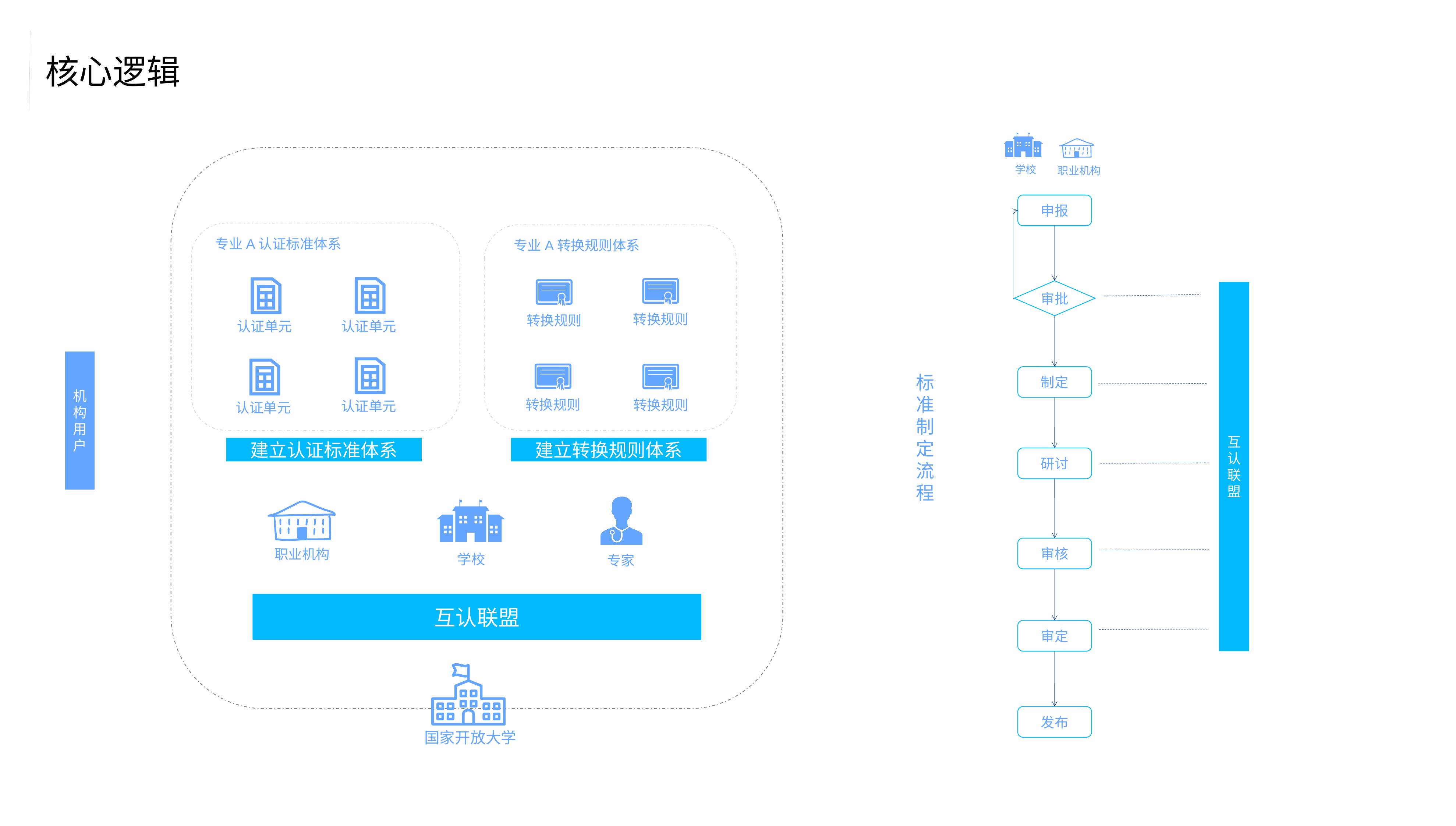

核心逻辑

   学校

职业机构

专业A认证标准体系
专业A转换规则体系

认证单元

认证单元

转换规则

转换规则

认证单元

认证单元

转换规则

转换规则
建立认证标准体系
建立转换规则体系

专家

      学校

 职业机构
互认联盟
机构用户

国家开放大学
申报
审批
互认联盟
制定
标准制定流程
研讨
审核
审定
发布